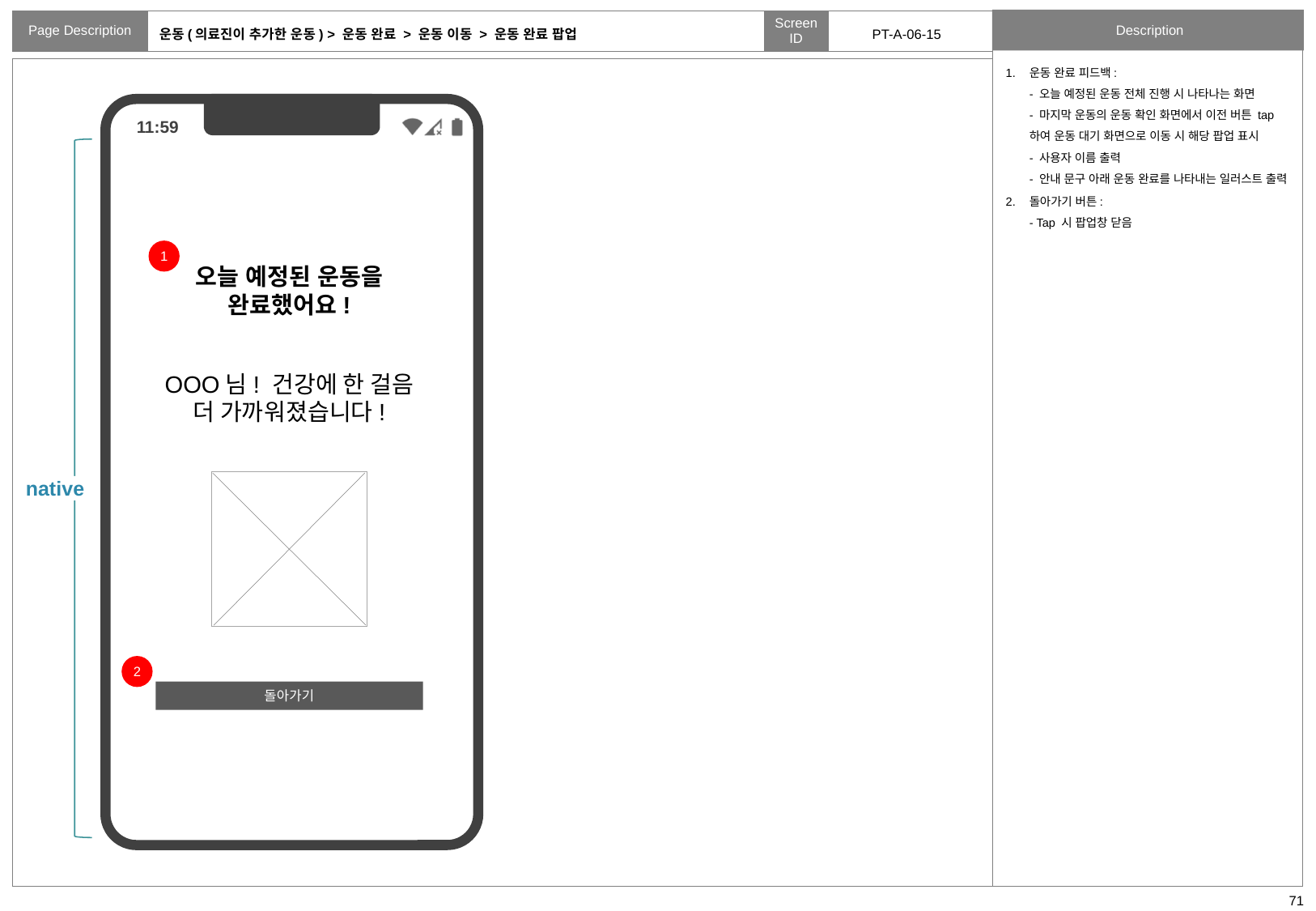

# 운동(의료진이 추가한 운동) > 운동 완료 > 운동 이동 > 운동 완료 팝업
PT-A-06-15
운동 완료 피드백:
- 오늘 예정된 운동 전체 진행 시 나타나는 화면
- 마지막 운동의 운동 확인 화면에서 이전 버튼 tap 하여 운동 대기 화면으로 이동 시 해당 팝업 표시
- 사용자 이름 출력
- 안내 문구 아래 운동 완료를 나타내는 일러스트 출력
돌아가기 버튼:
- Tap 시 팝업창 닫음

native

1
오늘 예정된 운동을
완료했어요!
OOO님! 건강에 한 걸음
더 가까워졌습니다!

2

돌아가기